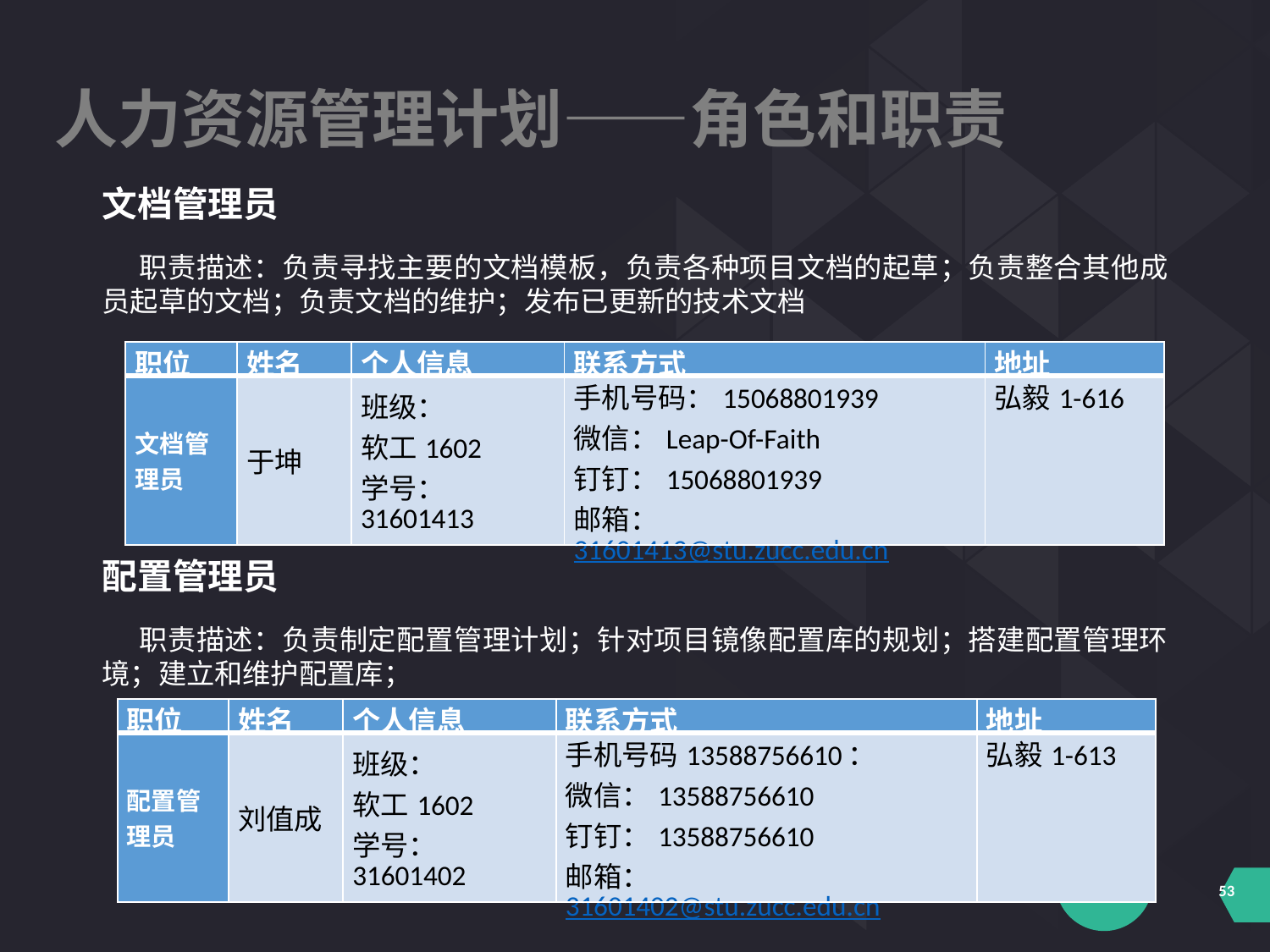

人力资源管理计划——角色和职责
文档管理员
职责描述：负责寻找主要的文档模板，负责各种项目文档的起草；负责整合其他成员起草的文档；负责文档的维护；发布已更新的技术文档
| 职位 | 姓名 | 个人信息 | 联系方式 | 地址 |
| --- | --- | --- | --- | --- |
| 文档管理员 | 于坤 | 班级： 软工1602 学号：31601413 | 手机号码：15068801939 微信：Leap-Of-Faith 钉钉：15068801939 邮箱：31601413@stu.zucc.edu.cn | 弘毅1-616 |
配置管理员
职责描述：负责制定配置管理计划；针对项目镜像配置库的规划；搭建配置管理环境；建立和维护配置库；
| 职位 | 姓名 | 个人信息 | 联系方式 | 地址 |
| --- | --- | --- | --- | --- |
| 配置管理员 | 刘值成 | 班级： 软工1602 学号：31601402 | 手机号码13588756610： 微信：13588756610 钉钉：13588756610 邮箱：31601402@stu.zucc.edu.cn | 弘毅1-613 |